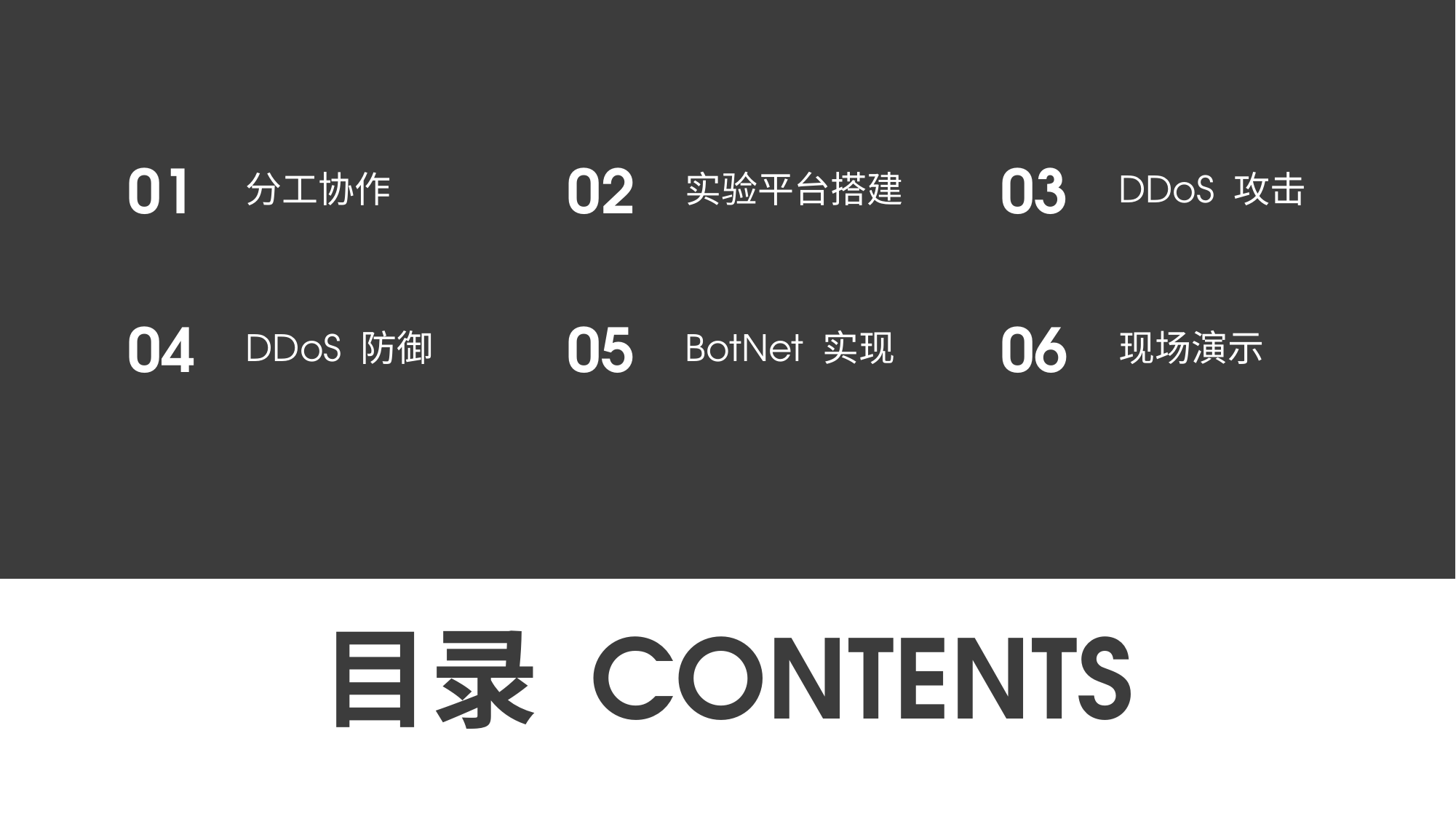

01
02
03
分工协作
实验平台搭建
DDoS 攻击
04
05
06
DDoS 防御
BotNet 实现
现场演示
目录 CONTENTS